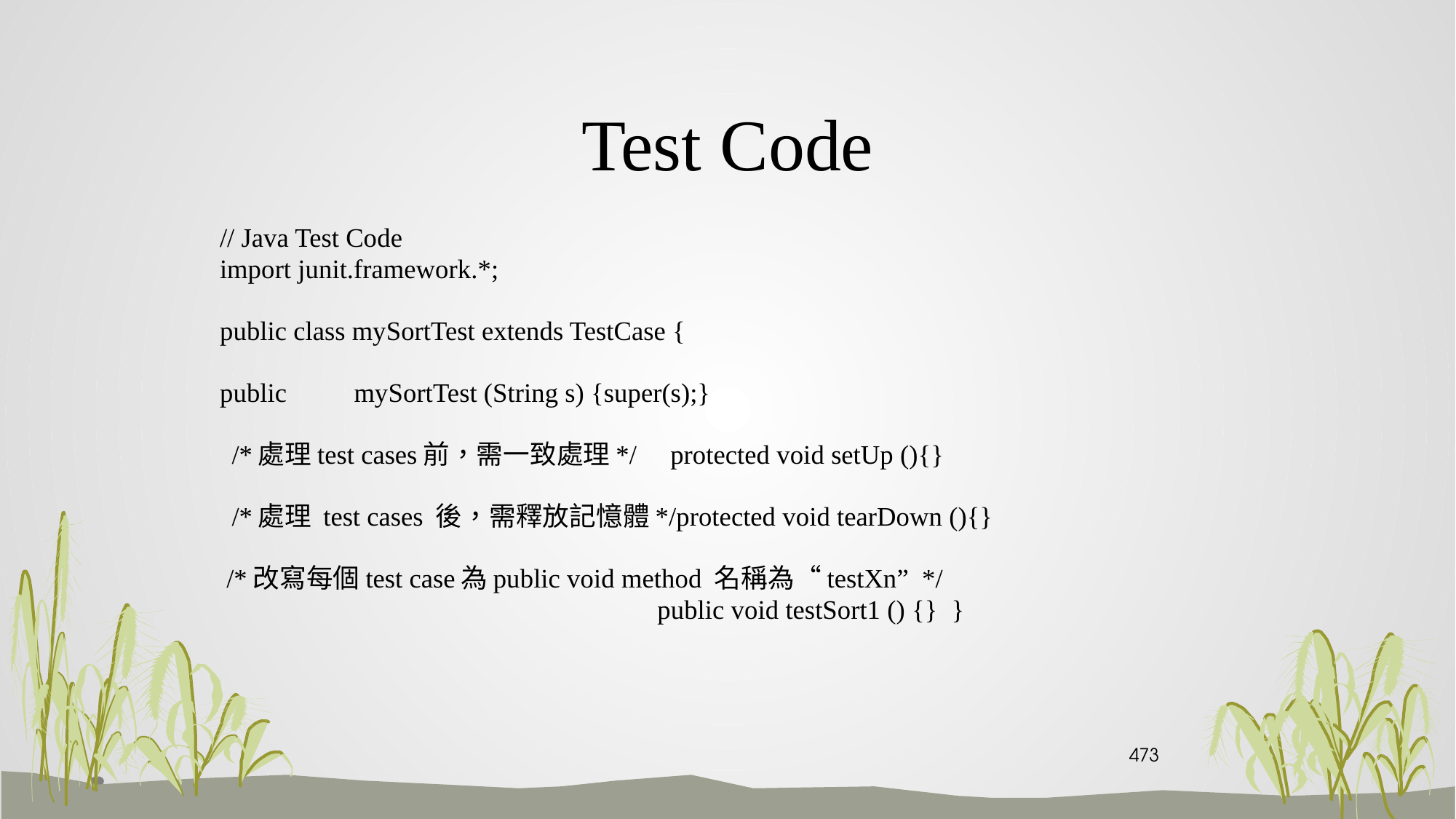

# Test Code
    // Java Test Code
    import junit.framework.*;

    public class mySortTest extends TestCase {

    public          mySortTest (String s) {super(s);}

    	/*處理test cases前，需一致處理*/     protected void setUp (){}

    	/*處理 test cases 後，需釋放記憶體*/protected void tearDown (){}

     /*改寫每個test case為public void method 名稱為“testXn”  */
                                                                     public void testSort1 () {}  }

473